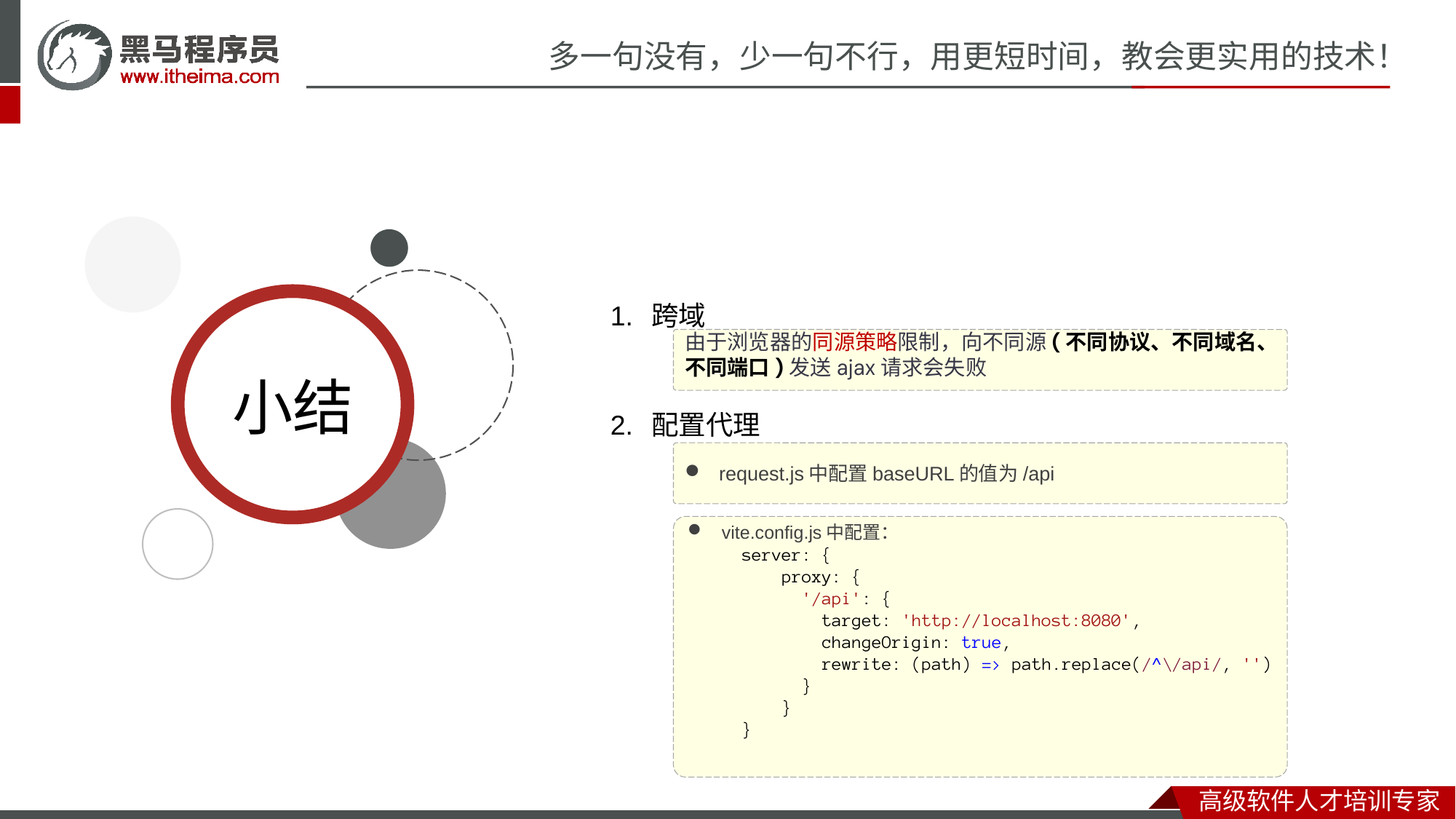

跨域

配置代理
由于浏览器的同源策略限制，向不同源(不同协议、不同域名、不同端口)发送ajax请求会失败
request.js中配置baseURL的值为/api
vite.config.js中配置：
server: {
    proxy: {
      '/api': {
        target: 'http://localhost:8080',
        changeOrigin: true,
        rewrite: (path) => path.replace(/^\/api/, '')
      }
    }
}